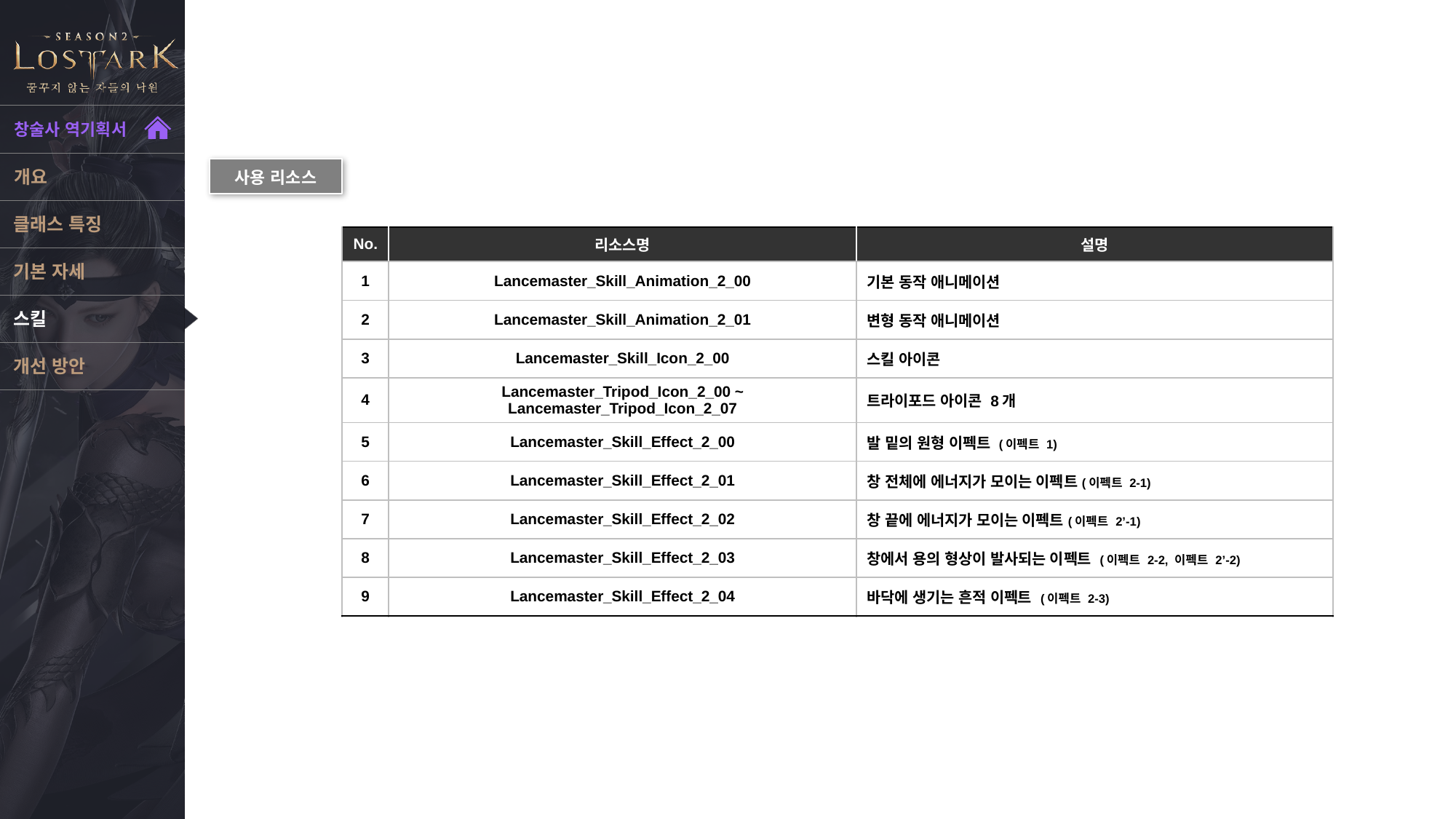

스킬 : 적룡포 사용 리소스
사용 리소스
| No. | 리소스명 | 설명 |
| --- | --- | --- |
| 1 | Lancemaster\_Skill\_Animation\_2\_00 | 기본 동작 애니메이션 |
| 2 | Lancemaster\_Skill\_Animation\_2\_01 | 변형 동작 애니메이션 |
| 3 | Lancemaster\_Skill\_Icon\_2\_00 | 스킬 아이콘 |
| 4 | Lancemaster\_Tripod\_Icon\_2\_00 ~ Lancemaster\_Tripod\_Icon\_2\_07 | 트라이포드 아이콘 8개 |
| 5 | Lancemaster\_Skill\_Effect\_2\_00 | 발 밑의 원형 이펙트 (이펙트 1) |
| 6 | Lancemaster\_Skill\_Effect\_2\_01 | 창 전체에 에너지가 모이는 이펙트(이펙트 2-1) |
| 7 | Lancemaster\_Skill\_Effect\_2\_02 | 창 끝에 에너지가 모이는 이펙트(이펙트 2’-1) |
| 8 | Lancemaster\_Skill\_Effect\_2\_03 | 창에서 용의 형상이 발사되는 이펙트 (이펙트 2-2, 이펙트 2’-2) |
| 9 | Lancemaster\_Skill\_Effect\_2\_04 | 바닥에 생기는 흔적 이펙트 (이펙트 2-3) |